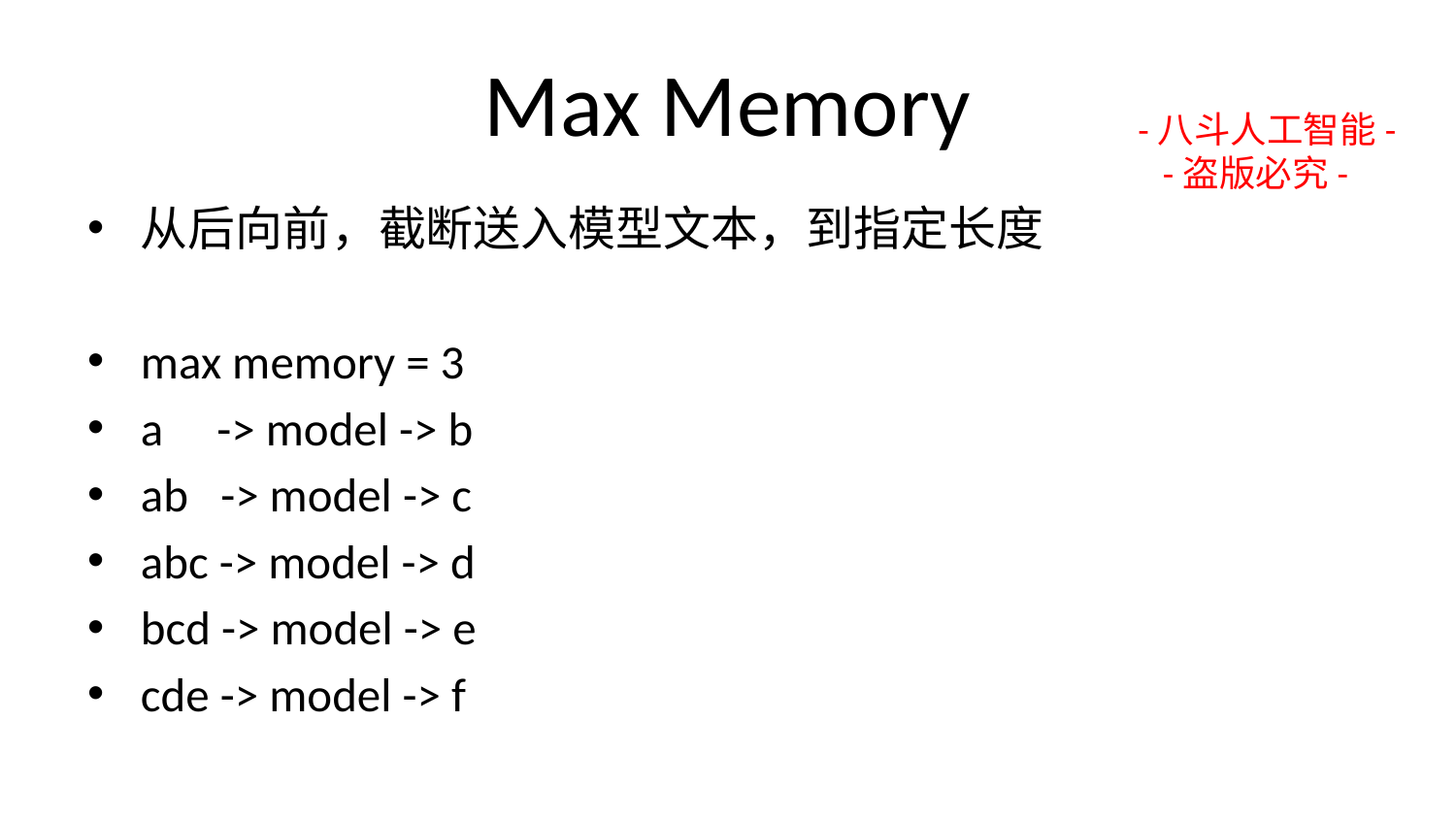

# Max Memory
-八斗人工智能-
   -盗版必究-
从后向前，截断送入模型文本，到指定长度

max memory = 3
a     -> model -> b
ab   -> model -> c
abc -> model -> d
bcd -> model -> e
cde -> model -> f